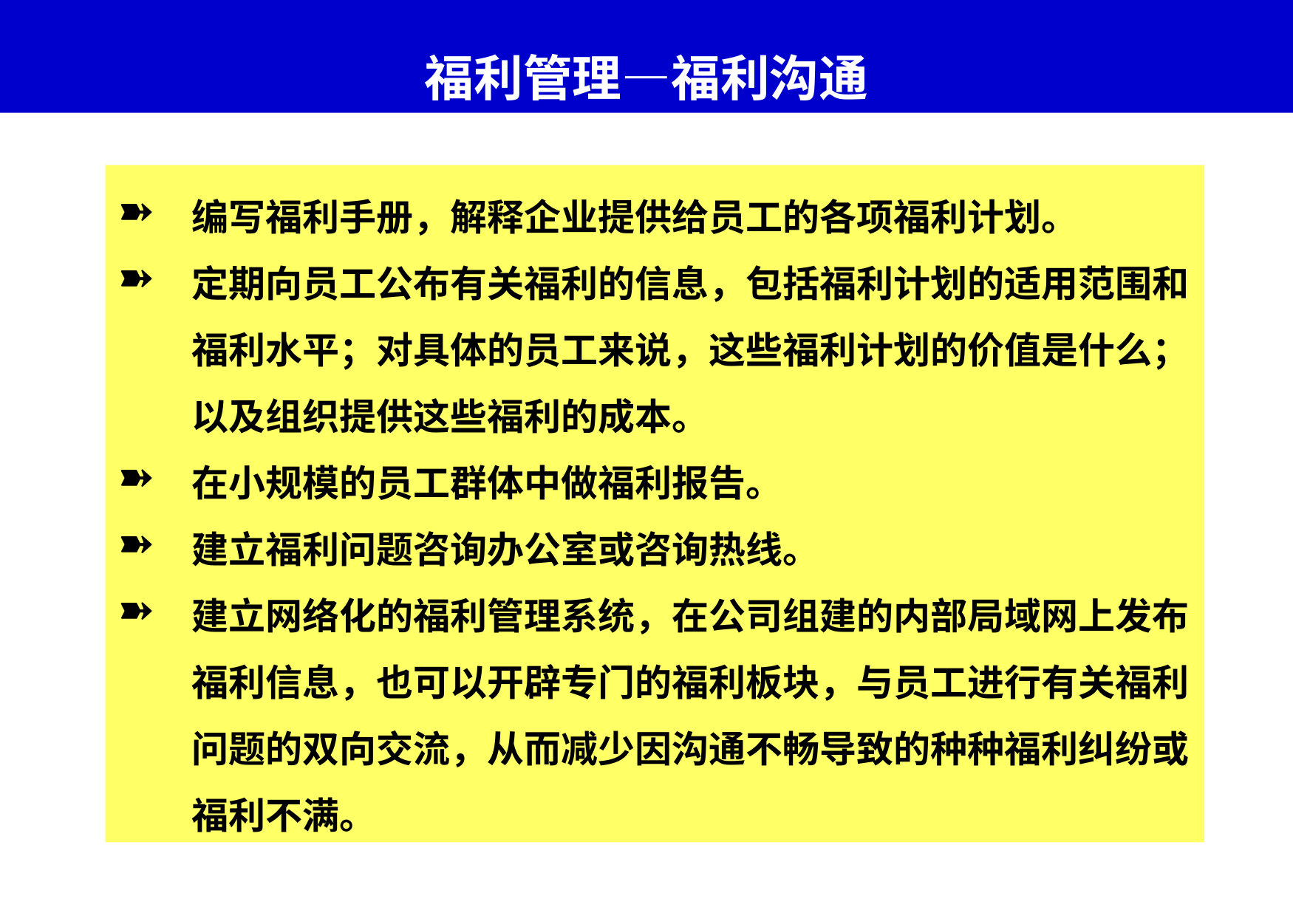

# 福利管理—福利沟通
编写福利手册，解释企业提供给员工的各项福利计划。
定期向员工公布有关福利的信息，包括福利计划的适用范围和福利水平；对具体的员工来说，这些福利计划的价值是什么；以及组织提供这些福利的成本。
在小规模的员工群体中做福利报告。
建立福利问题咨询办公室或咨询热线。
建立网络化的福利管理系统，在公司组建的内部局域网上发布福利信息，也可以开辟专门的福利板块，与员工进行有关福利问题的双向交流，从而减少因沟通不畅导致的种种福利纠纷或福利不满。